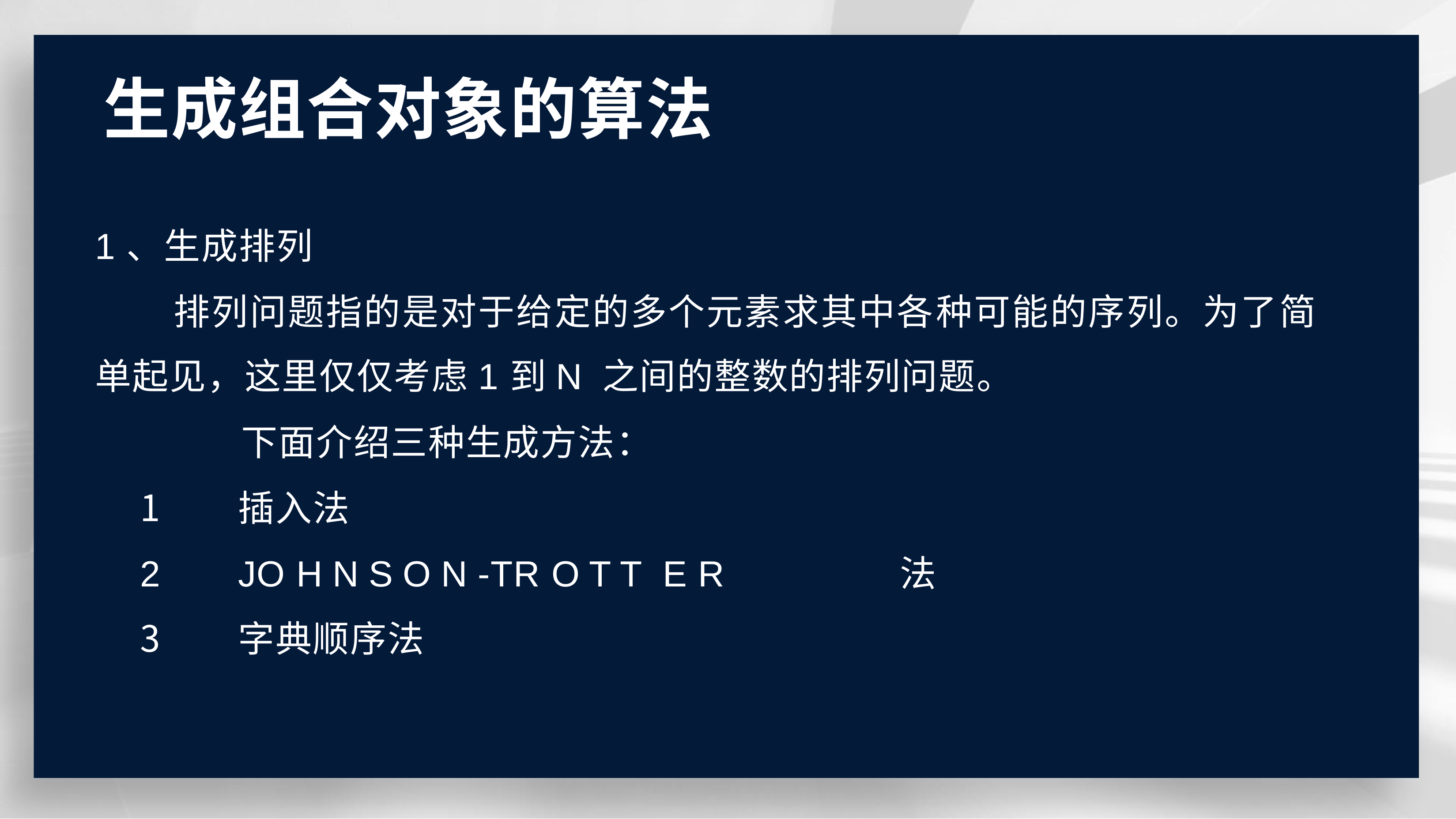

# 生成组合对象的算法
1、生成排列
排列问题指的是对于给定的多个元素求其中各种可能的序列。为了简 单起见，这里仅仅考虑1到N 之间的整数的排列问题。
下面介绍三种生成方法：
插入法
JO H N S O N -TR O T T E R	法
字典顺序法